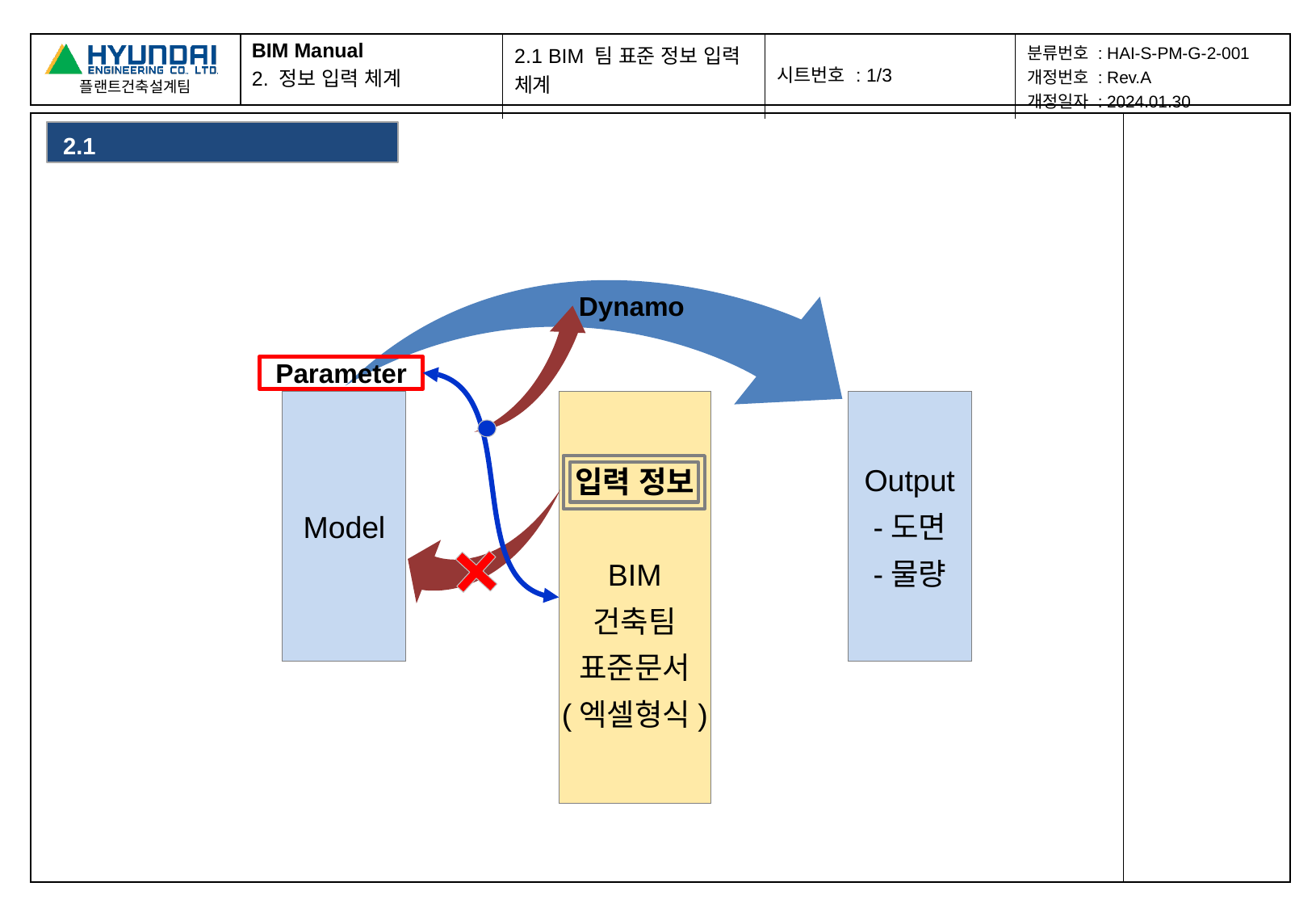

| BIM Manual 2. 정보 입력 체계 | 2.1 BIM 팀 표준 정보 입력 체계 | 시트번호 : 1/3 | 분류번호 : HAI-S-PM-G-2-001 개정번호 : Rev.A 개정일자 : 2024.01.30 |
| --- | --- | --- | --- |
|  |  |
| --- | --- |
2.1 BIM 팀 표준 정보 입력 체계

Dynamo

Parameter
Model
입력 정보

BIM
건축팀
표준문서
(엑셀형식)
Output
-도면
-물량